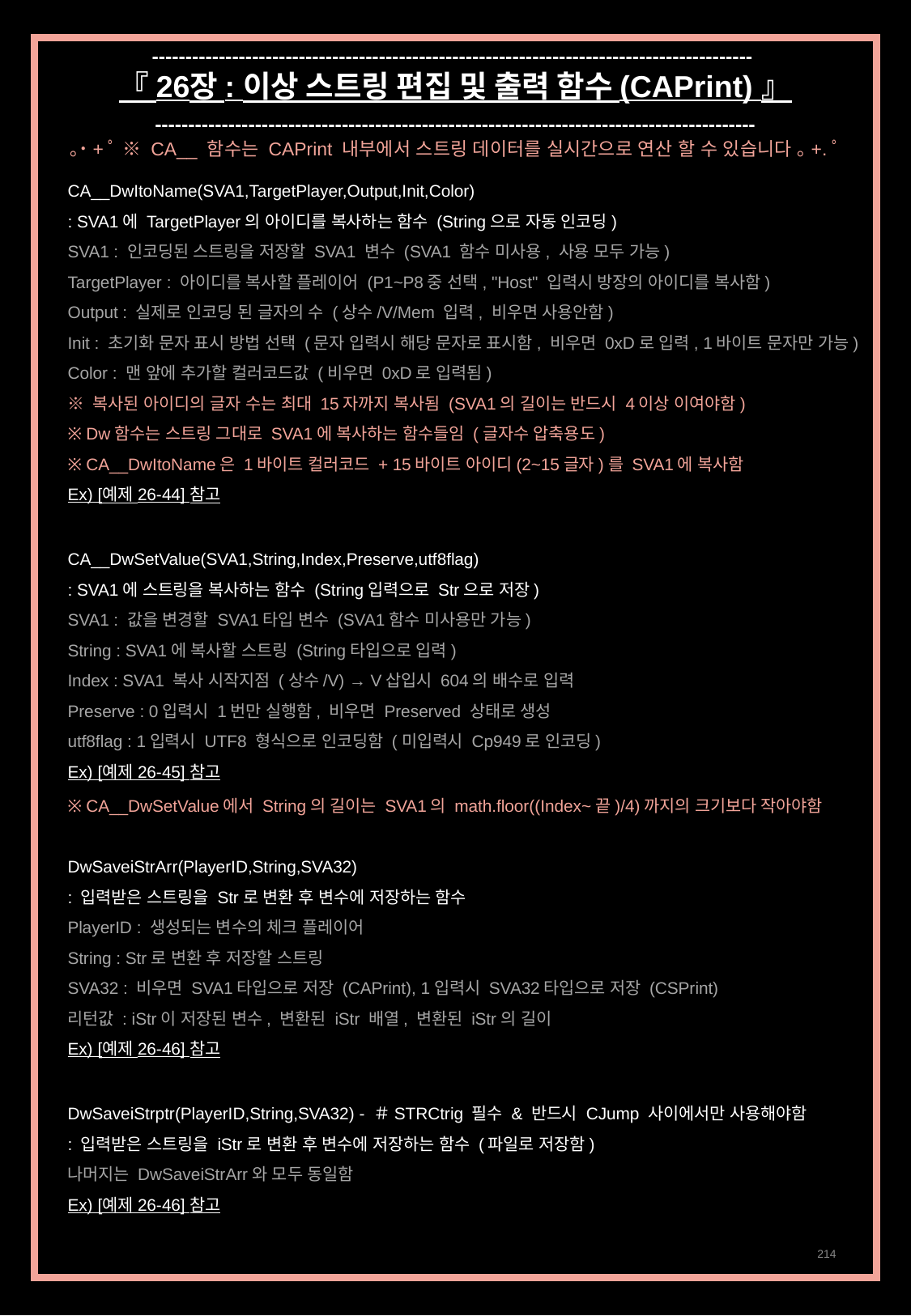

------------------------------------------------------------------------------------------
『 26장 : 이상 스트링 편집 및 출력 함수 (CAPrint) 』
------------------------------------------------------------------------------------------

｡˙+ﾟ ※ CA__ 함수는 CAPrint 내부에서 스트링 데이터를 실시간으로 연산 할 수 있습니다 ｡+.ﾟ
CA__DwItoName(SVA1,TargetPlayer,Output,Init,Color)
: SVA1에 TargetPlayer의 아이디를 복사하는 함수 (String으로 자동 인코딩)
SVA1 : 인코딩된 스트링을 저장할 SVA1 변수 (SVA1 함수 미사용, 사용 모두 가능)
TargetPlayer : 아이디를 복사할 플레이어 (P1~P8중 선택, "Host" 입력시 방장의 아이디를 복사함)
Output : 실제로 인코딩 된 글자의 수 (상수/V/Mem 입력, 비우면 사용안함)
Init : 초기화 문자 표시 방법 선택 (문자 입력시 해당 문자로 표시함, 비우면 0xD로 입력, 1바이트 문자만 가능)
Color : 맨 앞에 추가할 컬러코드값 (비우면 0xD로 입력됨)
※ 복사된 아이디의 글자 수는 최대 15자까지 복사됨 (SVA1의 길이는 반드시 4이상 이여야함)
※ Dw함수는 스트링 그대로 SVA1에 복사하는 함수들임 (글자수 압축용도)
※ CA__DwItoName은 1바이트 컬러코드 + 15바이트 아이디(2~15글자)를 SVA1에 복사함
Ex) [예제 26-44] 참고

CA__DwSetValue(SVA1,String,Index,Preserve,utf8flag)
: SVA1에 스트링을 복사하는 함수 (String입력으로 Str으로 저장)
SVA1 : 값을 변경할 SVA1타입 변수 (SVA1함수 미사용만 가능)
String : SVA1에 복사할 스트링 (String타입으로 입력)
Index : SVA1 복사 시작지점 (상수/V) → V삽입시 604의 배수로 입력
Preserve : 0입력시 1번만 실행함, 비우면 Preserved 상태로 생성
utf8flag : 1입력시 UTF8 형식으로 인코딩함 (미입력시 Cp949로 인코딩)
Ex) [예제 26-45] 참고
※ CA__DwSetValue에서 String의 길이는 SVA1의 math.floor((Index~끝)/4)까지의 크기보다 작아야함

DwSaveiStrArr(PlayerID,String,SVA32)
: 입력받은 스트링을 Str로 변환 후 변수에 저장하는 함수
PlayerID : 생성되는 변수의 체크 플레이어
String : Str로 변환 후 저장할 스트링
SVA32 : 비우면 SVA1타입으로 저장 (CAPrint), 1입력시 SVA32타입으로 저장 (CSPrint)
리턴값 : iStr이 저장된 변수, 변환된 iStr 배열, 변환된 iStr의 길이
Ex) [예제 26-46] 참고

DwSaveiStrptr(PlayerID,String,SVA32) - ＃STRCtrig 필수 & 반드시 CJump 사이에서만 사용해야함
: 입력받은 스트링을 iStr로 변환 후 변수에 저장하는 함수 (파일로 저장함)
나머지는 DwSaveiStrArr와 모두 동일함
Ex) [예제 26-46] 참고
214